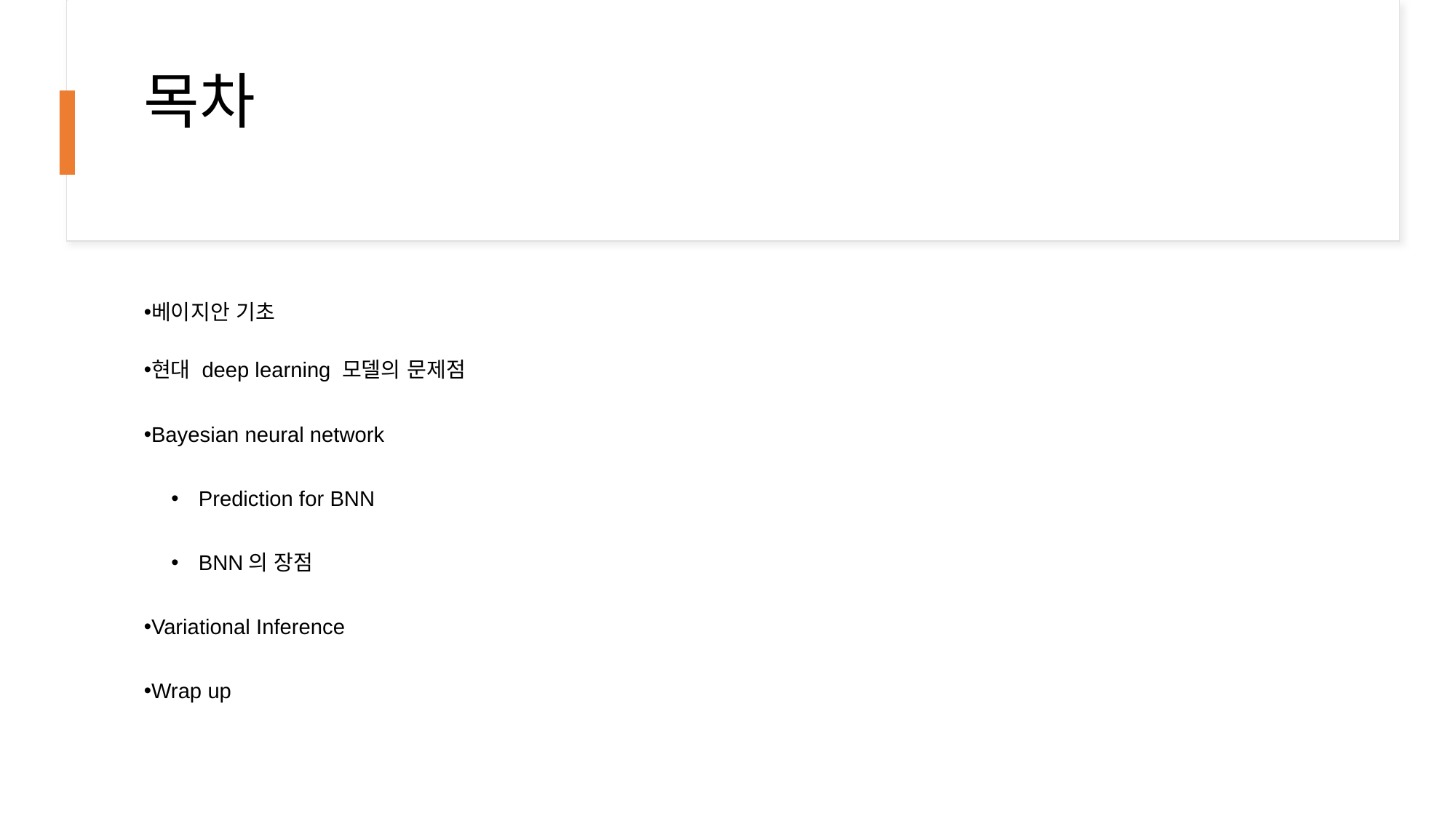

목차

베이지안 기초
현대 deep learning 모델의 문제점

Bayesian neural network

Prediction for BNN

BNN의 장점

Variational Inference

Wrap up